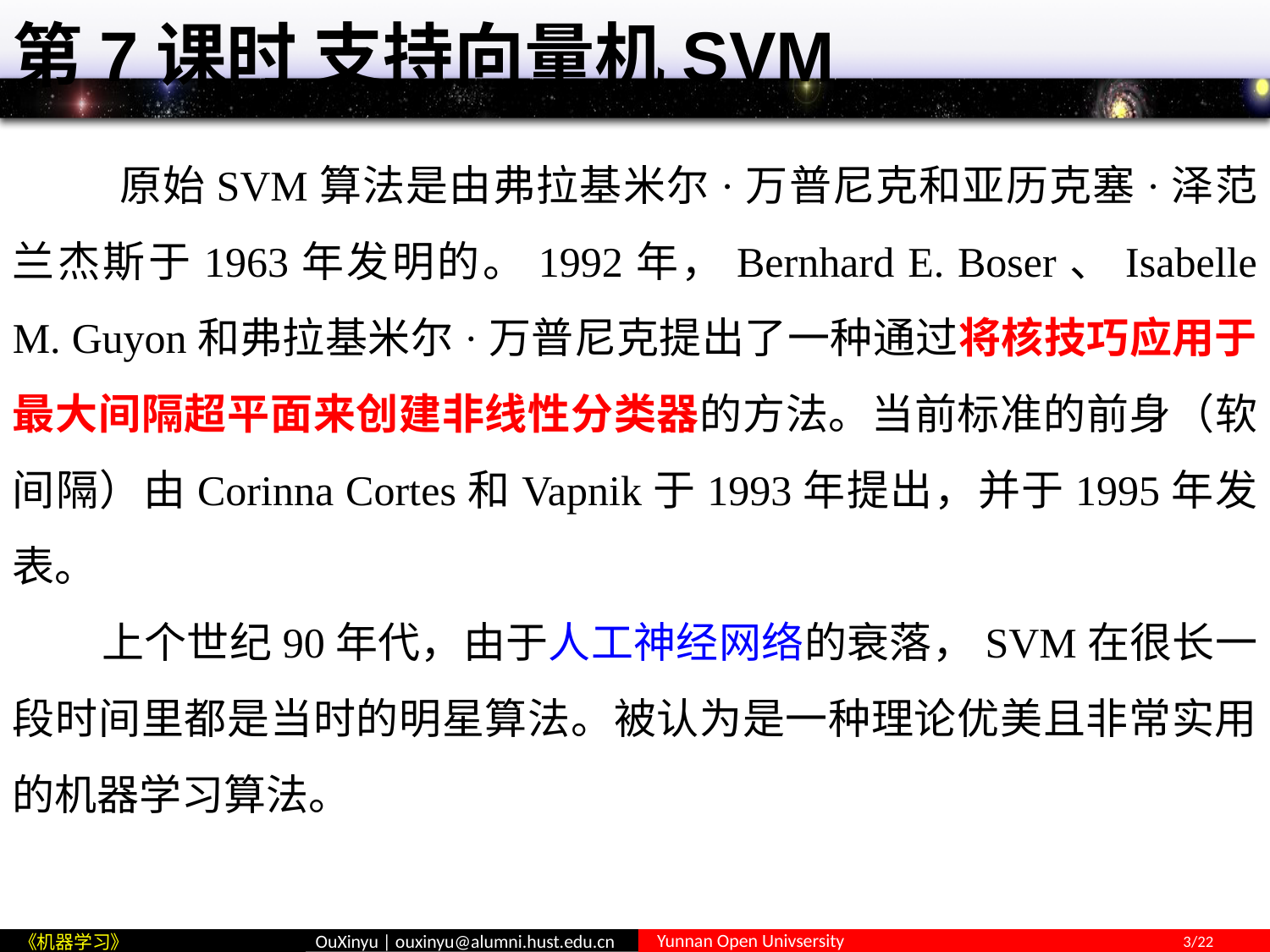

# 第7课时 支持向量机SVM
         原始SVM算法是由弗拉基米尔·万普尼克和亚历克塞·泽范兰杰斯于1963年发明的。1992年，Bernhard E. Boser、Isabelle M. Guyon和弗拉基米尔·万普尼克提出了一种通过将核技巧应用于最大间隔超平面来创建非线性分类器的方法。当前标准的前身（软间隔）由Corinna Cortes和Vapnik于1993年提出，并于1995年发表。
        上个世纪90年代，由于人工神经网络的衰落，SVM在很长一段时间里都是当时的明星算法。被认为是一种理论优美且非常实用的机器学习算法。